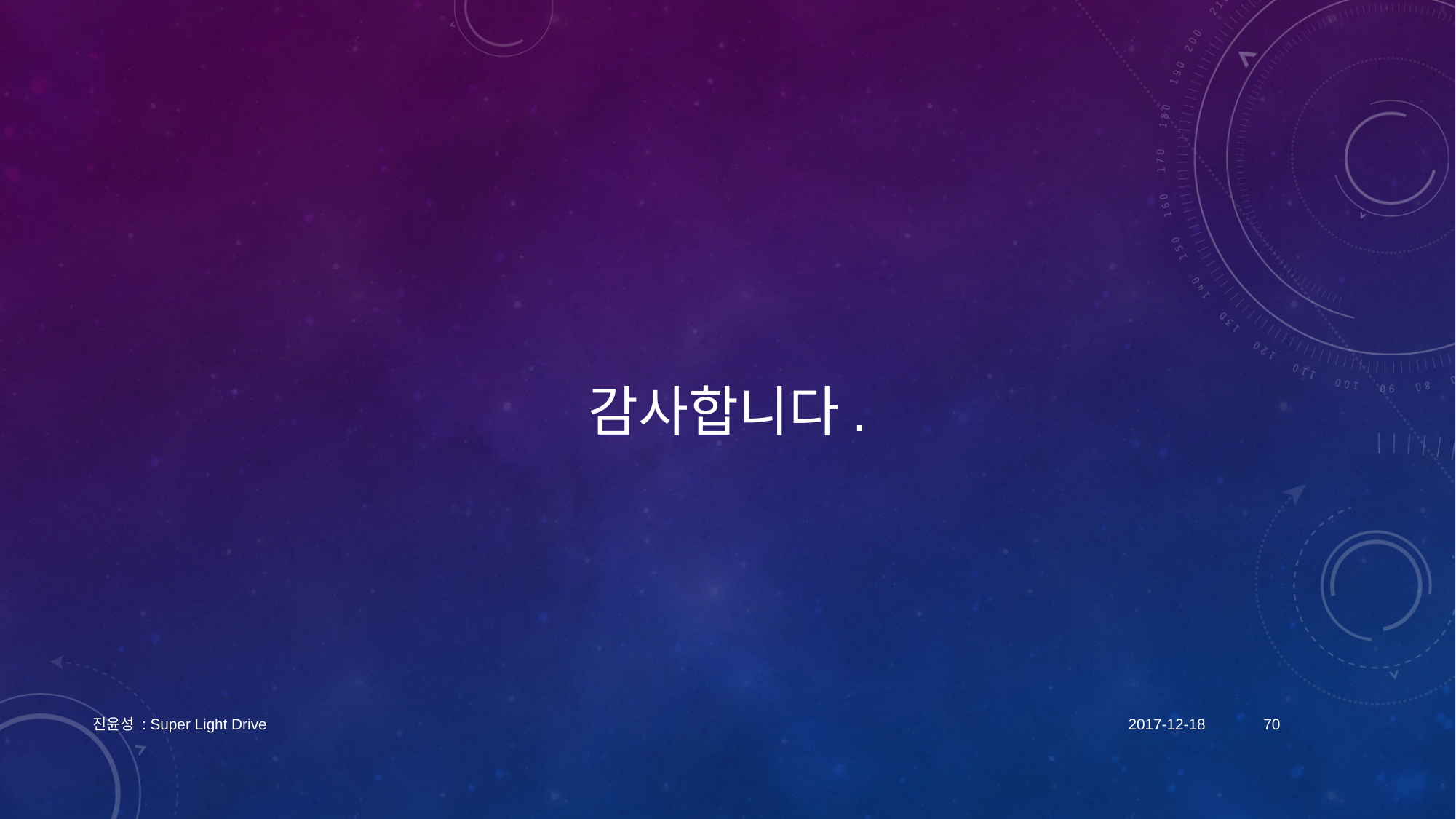

# 감사합니다.
진윤성 : Super Light Drive
2017-12-18
70